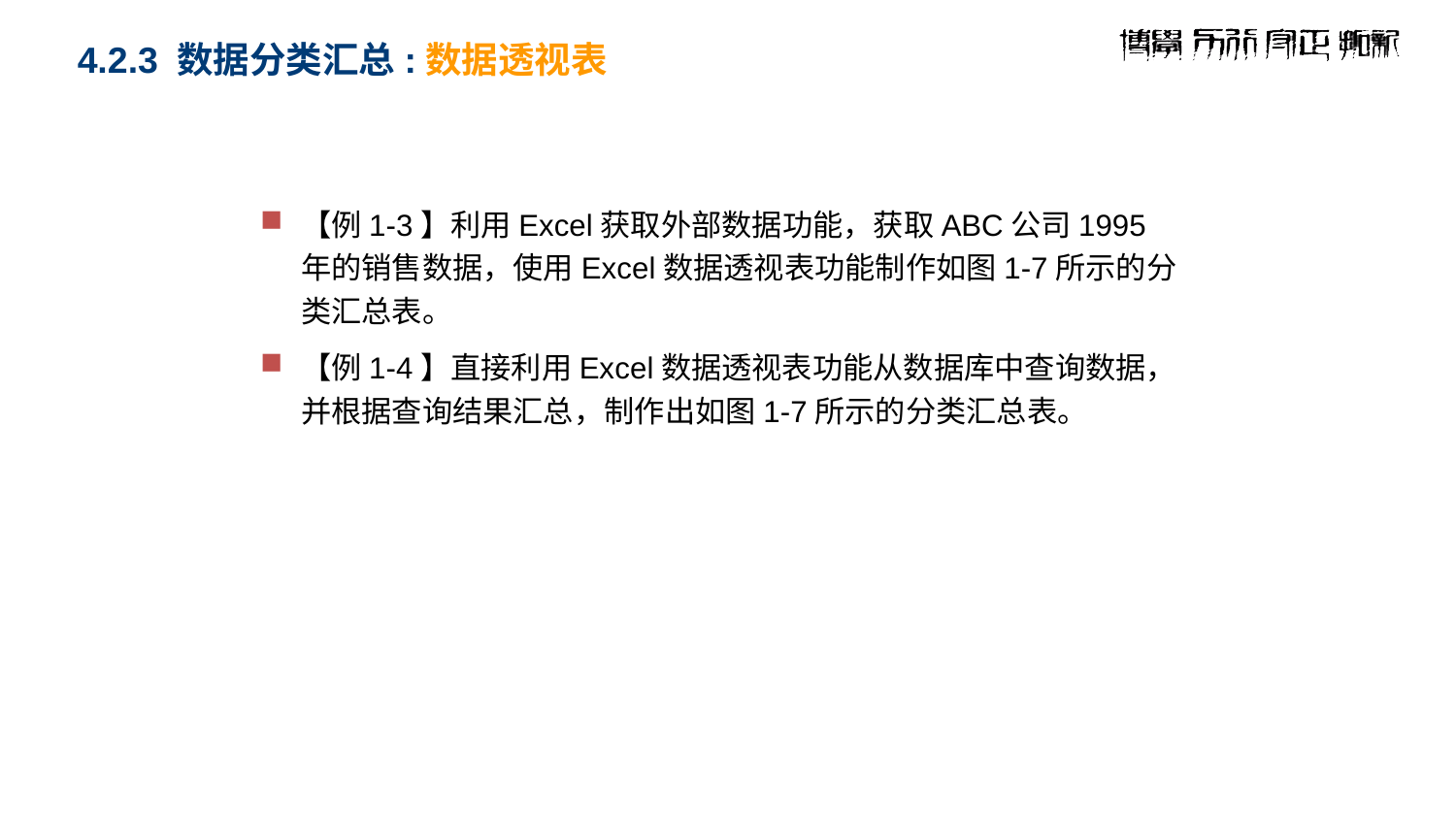

# 4.2.3 数据分类汇总:数据透视表
【例1-3】利用Excel获取外部数据功能，获取ABC公司1995年的销售数据，使用Excel数据透视表功能制作如图1-7所示的分类汇总表。
【例1-4】直接利用Excel数据透视表功能从数据库中查询数据，并根据查询结果汇总，制作出如图1-7所示的分类汇总表。